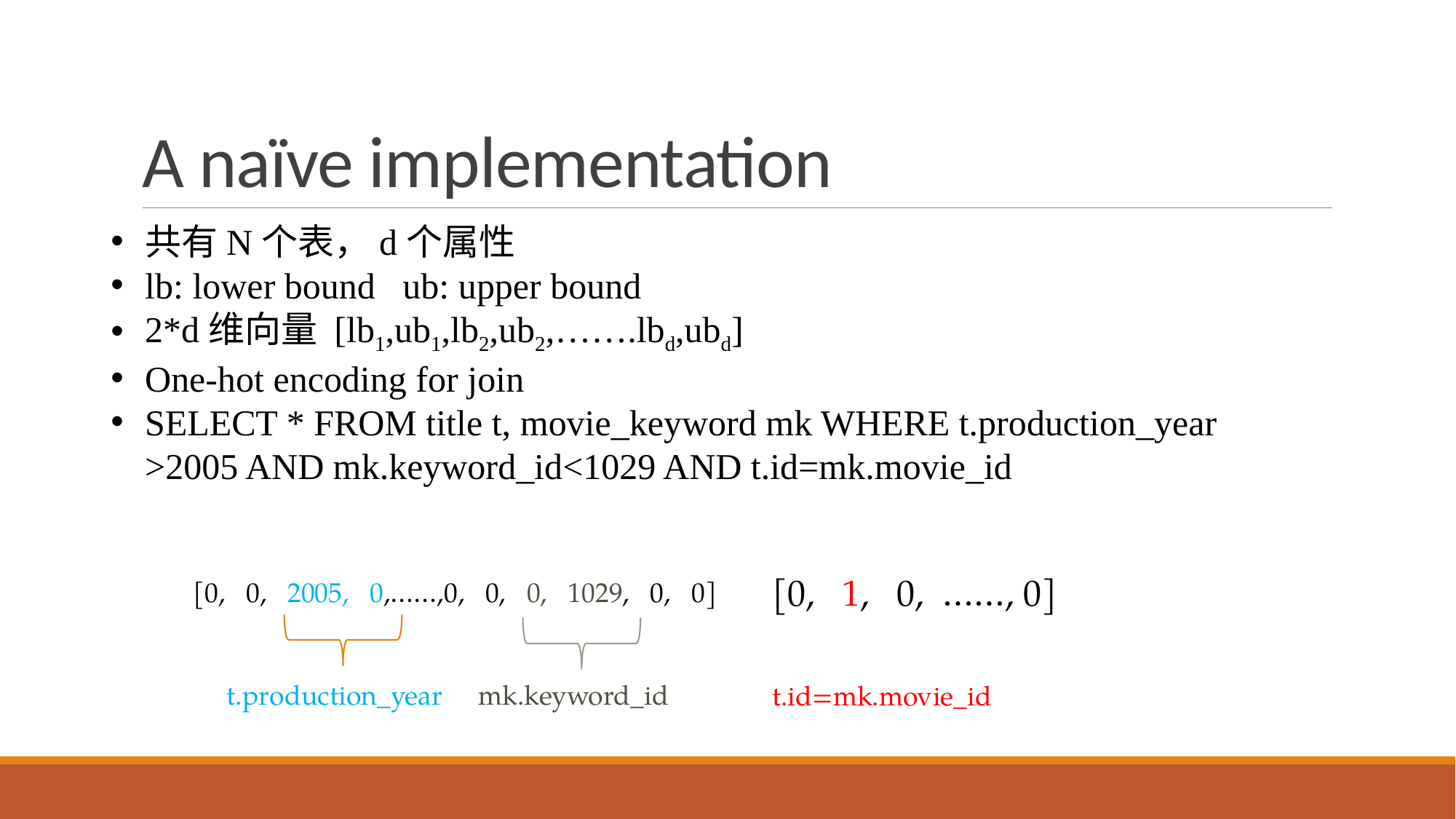

# A naïve implementation
共有N个表，d个属性
lb: lower bound   ub: upper bound
2*d维向量 [lb1,ub1,lb2,ub2,…….lbd,ubd]
One-hot encoding for join
SELECT * FROM title t, movie_keyword mk WHERE t.production_year >2005 AND mk.keyword_id<1029 AND t.id=mk.movie_id

[0,   1,   0,  ……, 0]
t.id=mk.movie_id

[0,   0,   2005,   0,……,0,   0,   0,   1029,   0,   0]

mk.keyword_id
t.production_year